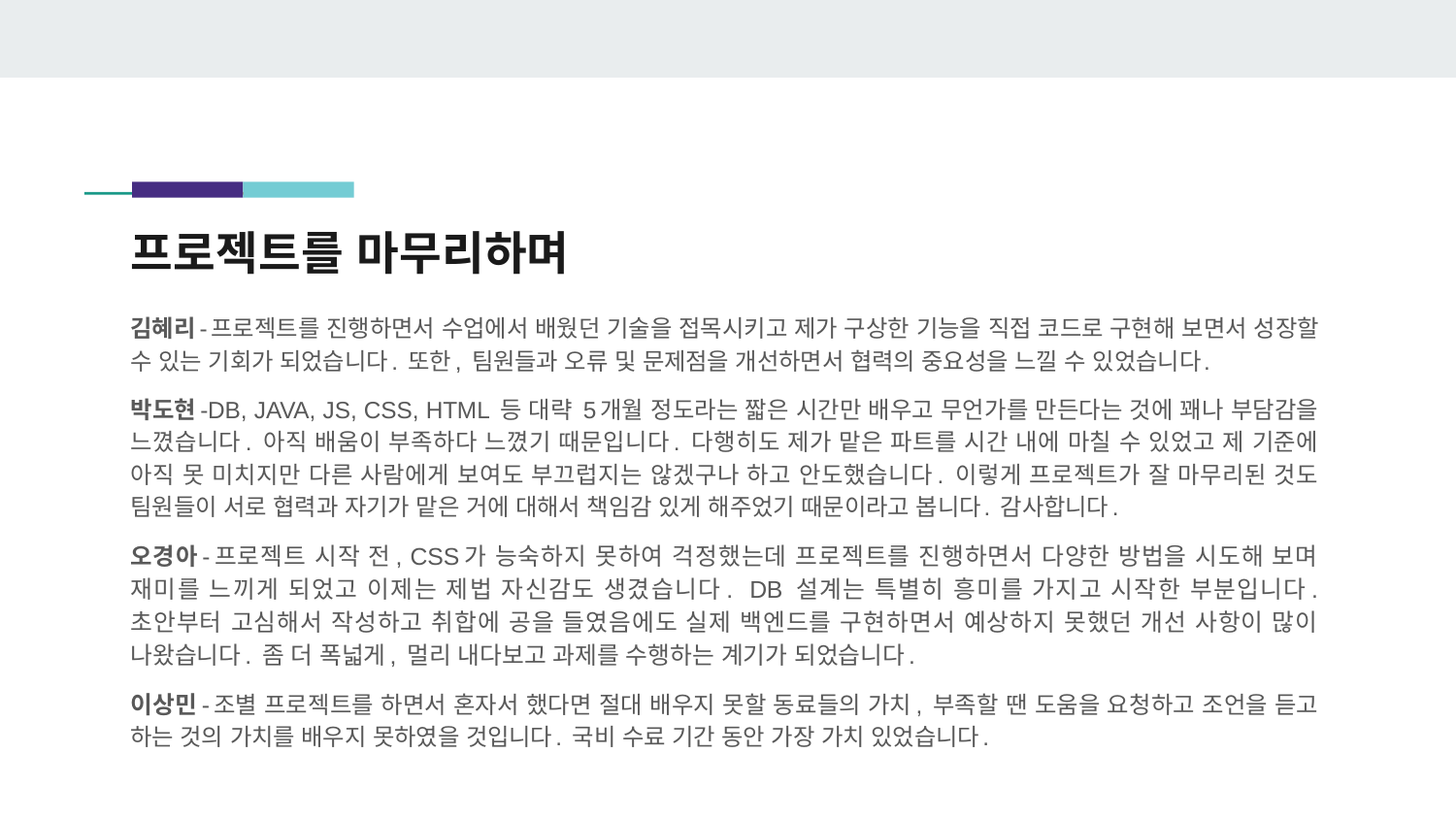

# 프로젝트를 마무리하며
김혜리-프로젝트를 진행하면서 수업에서 배웠던 기술을 접목시키고 제가 구상한 기능을 직접 코드로 구현해 보면서 성장할 수 있는 기회가 되었습니다. 또한, 팀원들과 오류 및 문제점을 개선하면서 협력의 중요성을 느낄 수 있었습니다.
박도현-DB, JAVA, JS, CSS, HTML 등 대략 5개월 정도라는 짧은 시간만 배우고 무언가를 만든다는 것에 꽤나 부담감을 느꼈습니다. 아직 배움이 부족하다 느꼈기 때문입니다. 다행히도 제가 맡은 파트를 시간 내에 마칠 수 있었고 제 기준에 아직 못 미치지만 다른 사람에게 보여도 부끄럽지는 않겠구나 하고 안도했습니다. 이렇게 프로젝트가 잘 마무리된 것도 팀원들이 서로 협력과 자기가 맡은 거에 대해서 책임감 있게 해주었기 때문이라고 봅니다. 감사합니다.
오경아-프로젝트 시작 전, CSS가 능숙하지 못하여 걱정했는데 프로젝트를 진행하면서 다양한 방법을 시도해 보며 재미를 느끼게 되었고 이제는 제법 자신감도 생겼습니다.  DB 설계는 특별히 흥미를 가지고 시작한 부분입니다. 초안부터 고심해서 작성하고 취합에 공을 들였음에도 실제 백엔드를 구현하면서 예상하지 못했던 개선 사항이 많이 나왔습니다. 좀 더 폭넓게, 멀리 내다보고 과제를 수행하는 계기가 되었습니다.
이상민-조별 프로젝트를 하면서 혼자서 했다면 절대 배우지 못할 동료들의 가치, 부족할 땐 도움을 요청하고 조언을 듣고 하는 것의 가치를 배우지 못하였을 것입니다. 국비 수료 기간 동안 가장 가치 있었습니다.